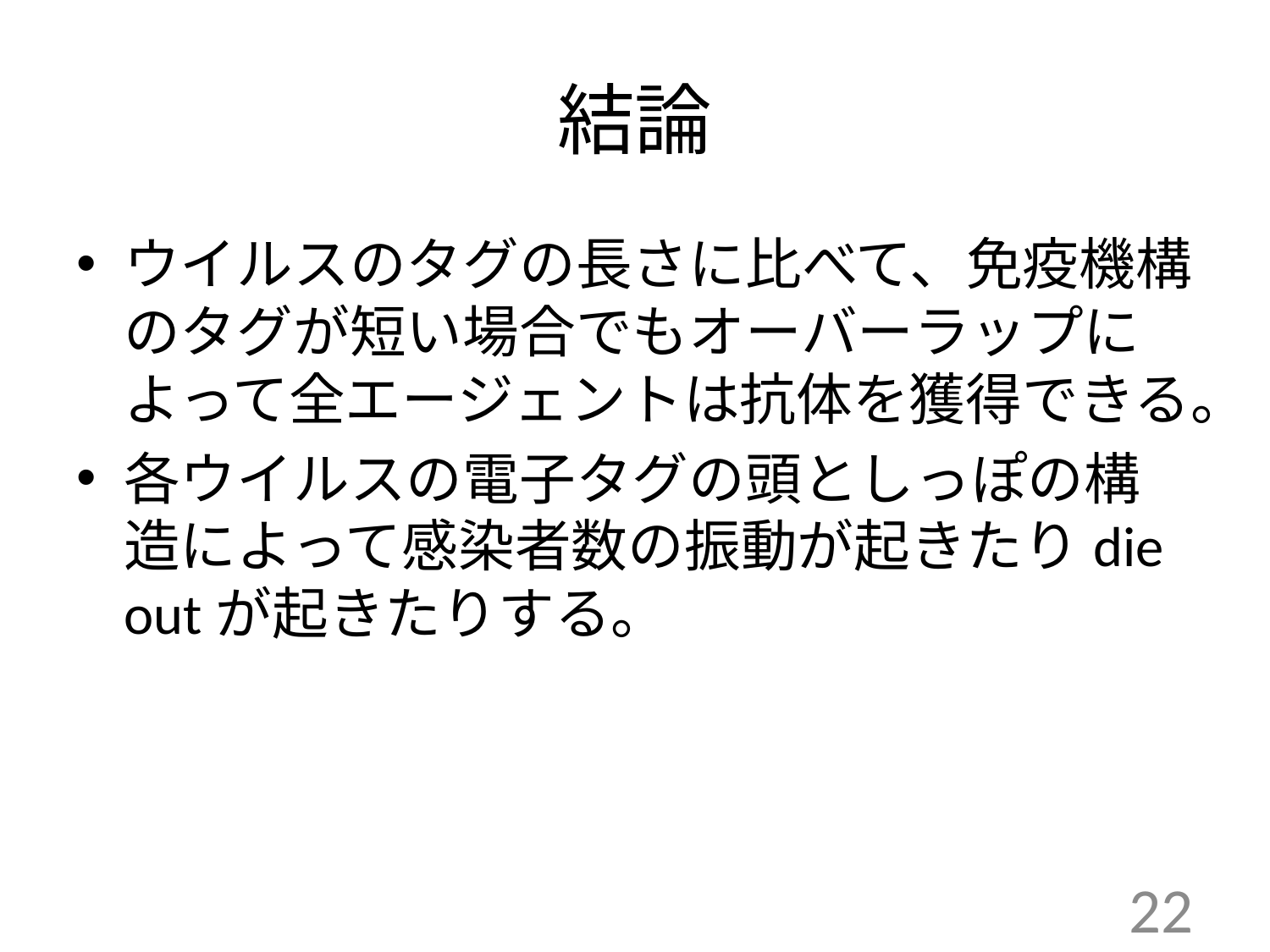

# 結論
ウイルスのタグの長さに比べて、免疫機構のタグが短い場合でもオーバーラップによって全エージェントは抗体を獲得できる。
各ウイルスの電子タグの頭としっぽの構造によって感染者数の振動が起きたりdie outが起きたりする。
22